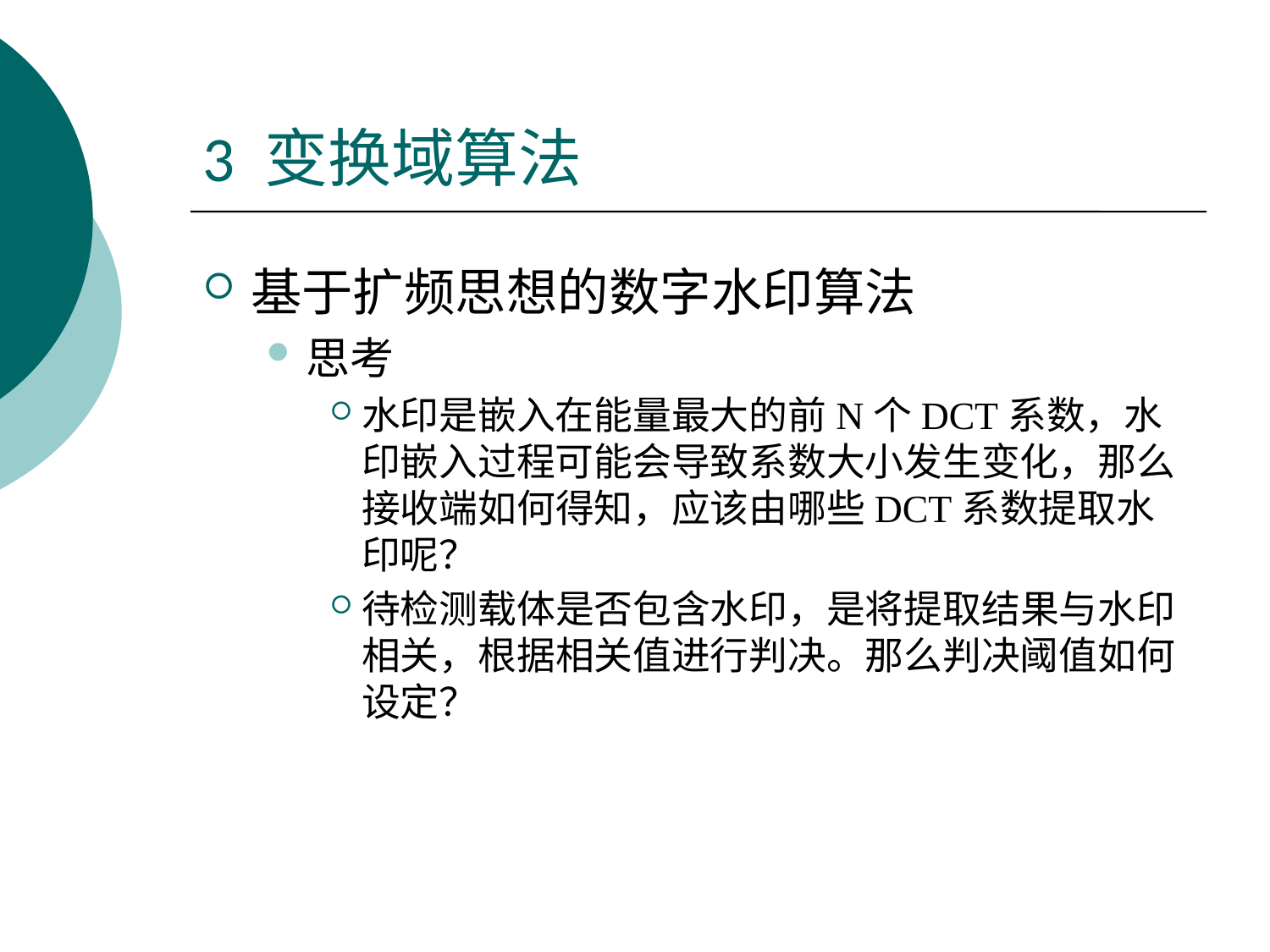

# 3 变换域算法
基于扩频思想的数字水印算法
思考
水印是嵌入在能量最大的前N个DCT系数，水印嵌入过程可能会导致系数大小发生变化，那么接收端如何得知，应该由哪些DCT系数提取水印呢？
待检测载体是否包含水印，是将提取结果与水印相关，根据相关值进行判决。那么判决阈值如何设定？